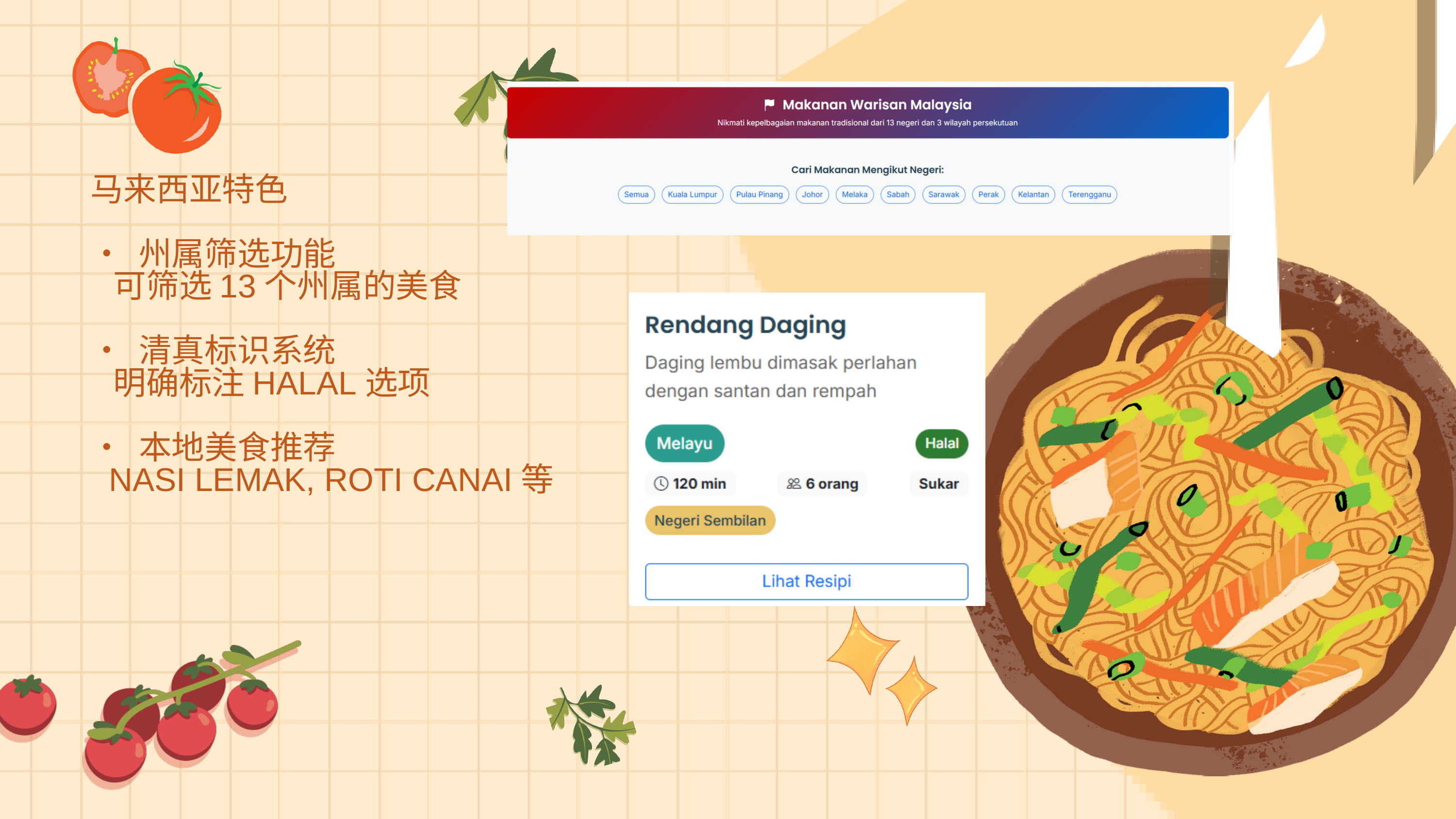

马来西亚特色

• 州属筛选功能
  可筛选13个州属的美食

• 清真标识系统
  明确标注HALAL选项

• 本地美食推荐
  NASI LEMAK, ROTI CANAI等